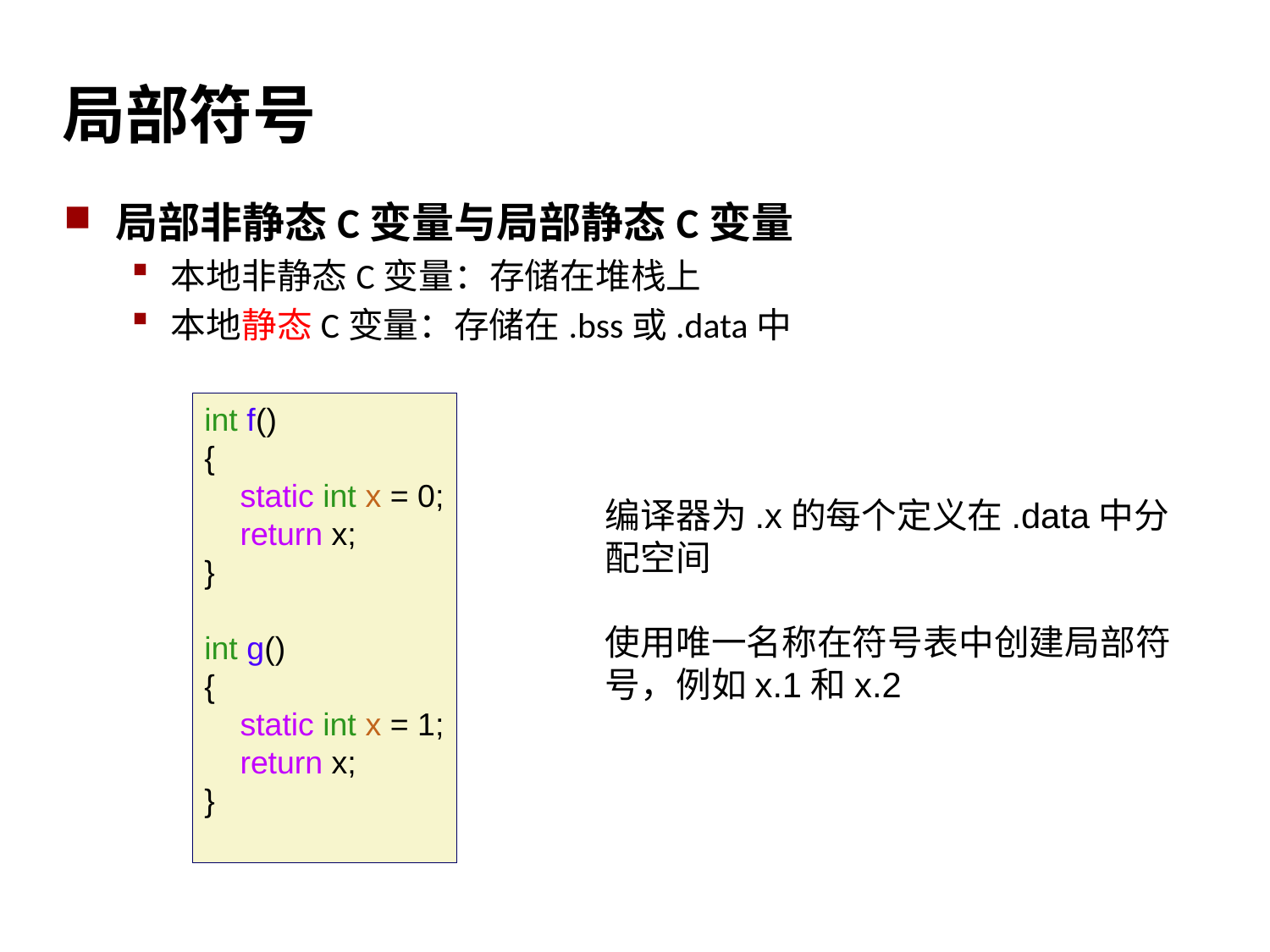

局部符号
局部非静态C变量与局部静态C变量
本地非静态C变量：存储在堆栈上
本地静态C变量：存储在.bss或.data中
int f()
{
    static int x = 0;
    return x;
}

int g()
{
    static int x = 1;
    return x;
}

编译器为.x的每个定义在.data中分配空间

使用唯一名称在符号表中创建局部符号，例如x.1和x.2